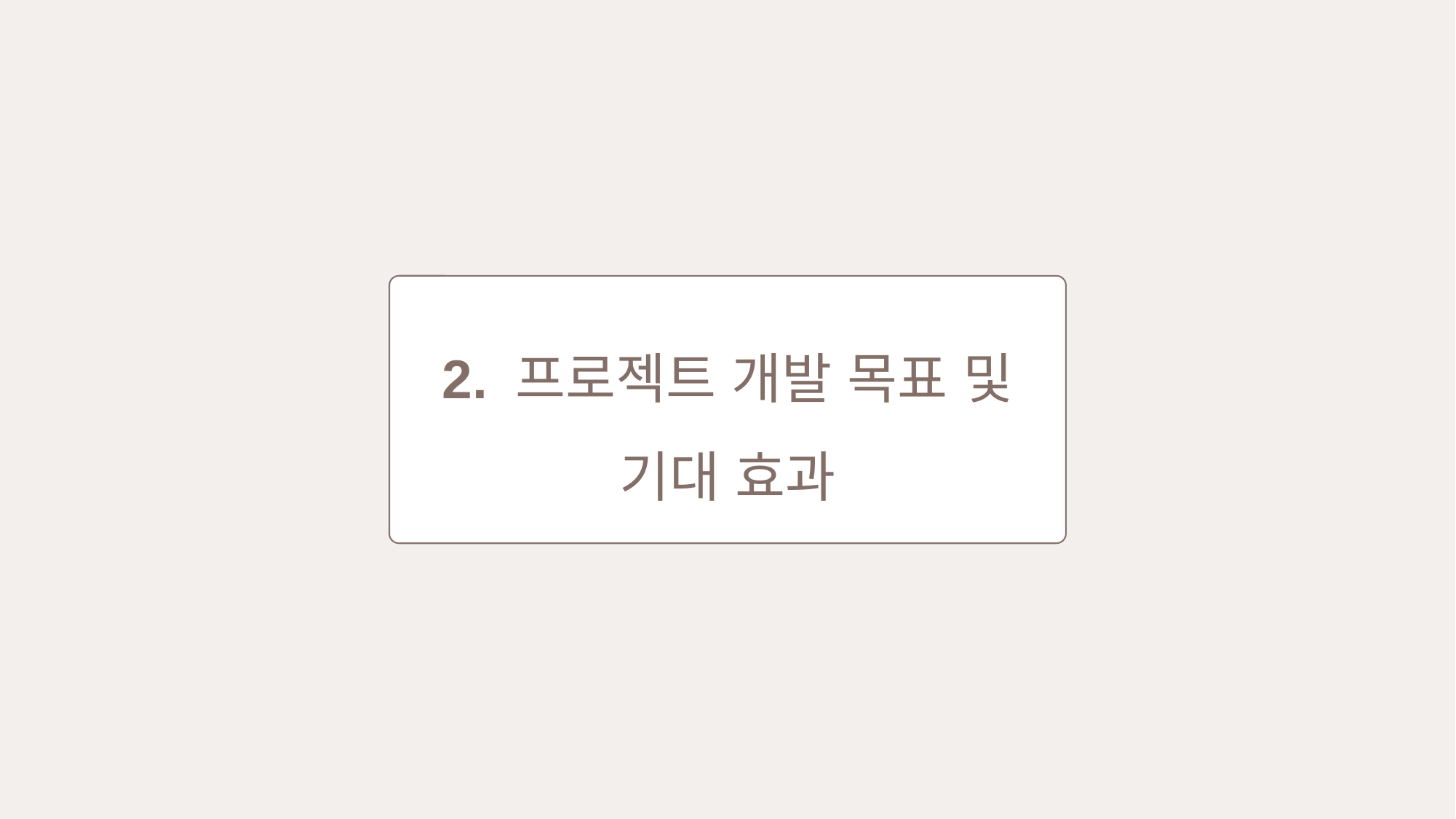

2. 프로젝트 개발 목표 및 기대 효과